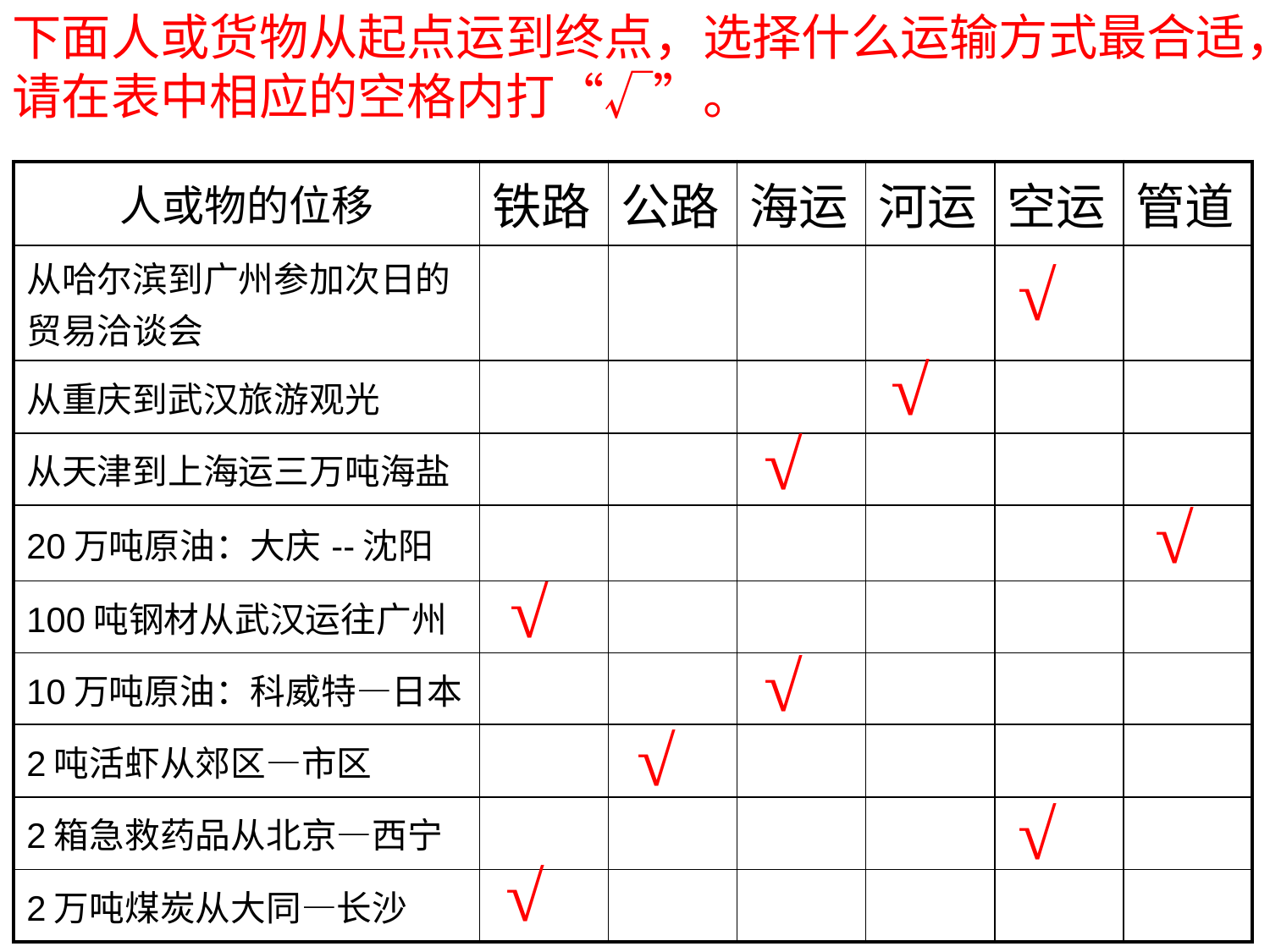

下面人或货物从起点运到终点，选择什么运输方式最合适，请在表中相应的空格内打“√”。
| 人或物的位移 | 铁路 | 公路 | 海运 | 河运 | 空运 | 管道 |
| --- | --- | --- | --- | --- | --- | --- |
| 从哈尔滨到广州参加次日的贸易洽谈会 |  |  |  |  |  |  |
| 从重庆到武汉旅游观光 |  |  |  |  |  |  |
| 从天津到上海运三万吨海盐 |  |  |  |  |  |  |
| 20万吨原油：大庆--沈阳 |  |  |  |  |  |  |
| 100吨钢材从武汉运往广州 |  |  |  |  |  |  |
| 10万吨原油：科威特—日本 |  |  |  |  |  |  |
| 2吨活虾从郊区—市区 |  |  |  |  |  |  |
| 2箱急救药品从北京—西宁 |  |  |  |  |  |  |
| 2万吨煤炭从大同—长沙 |  |  |  |  |  |  |
√
√
√
√
√
√
√
√
√